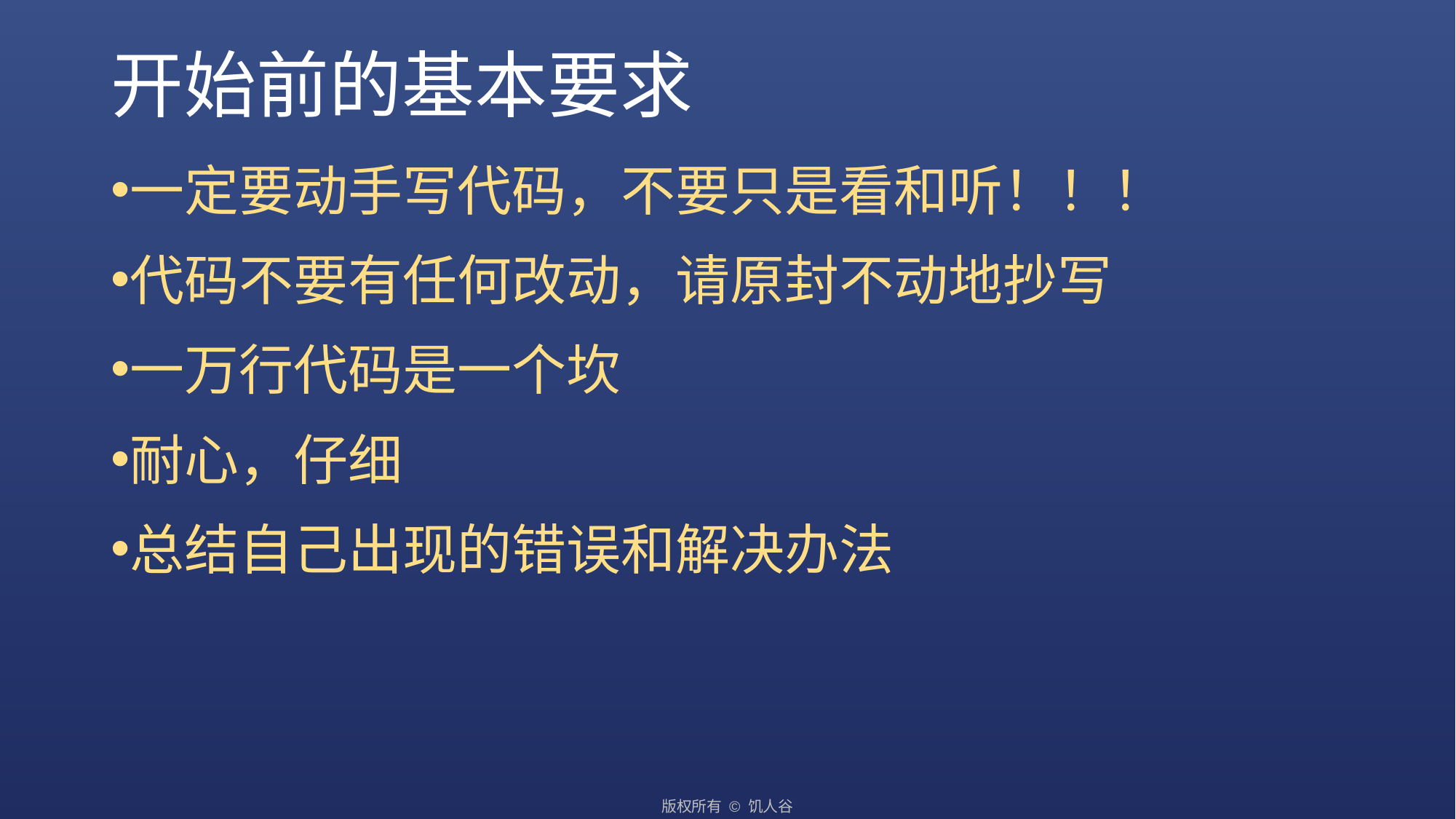

# 开始前的基本要求
一定要动手写代码，不要只是看和听！！！
代码不要有任何改动，请原封不动地抄写
一万行代码是一个坎
耐心，仔细
总结自己出现的错误和解决办法